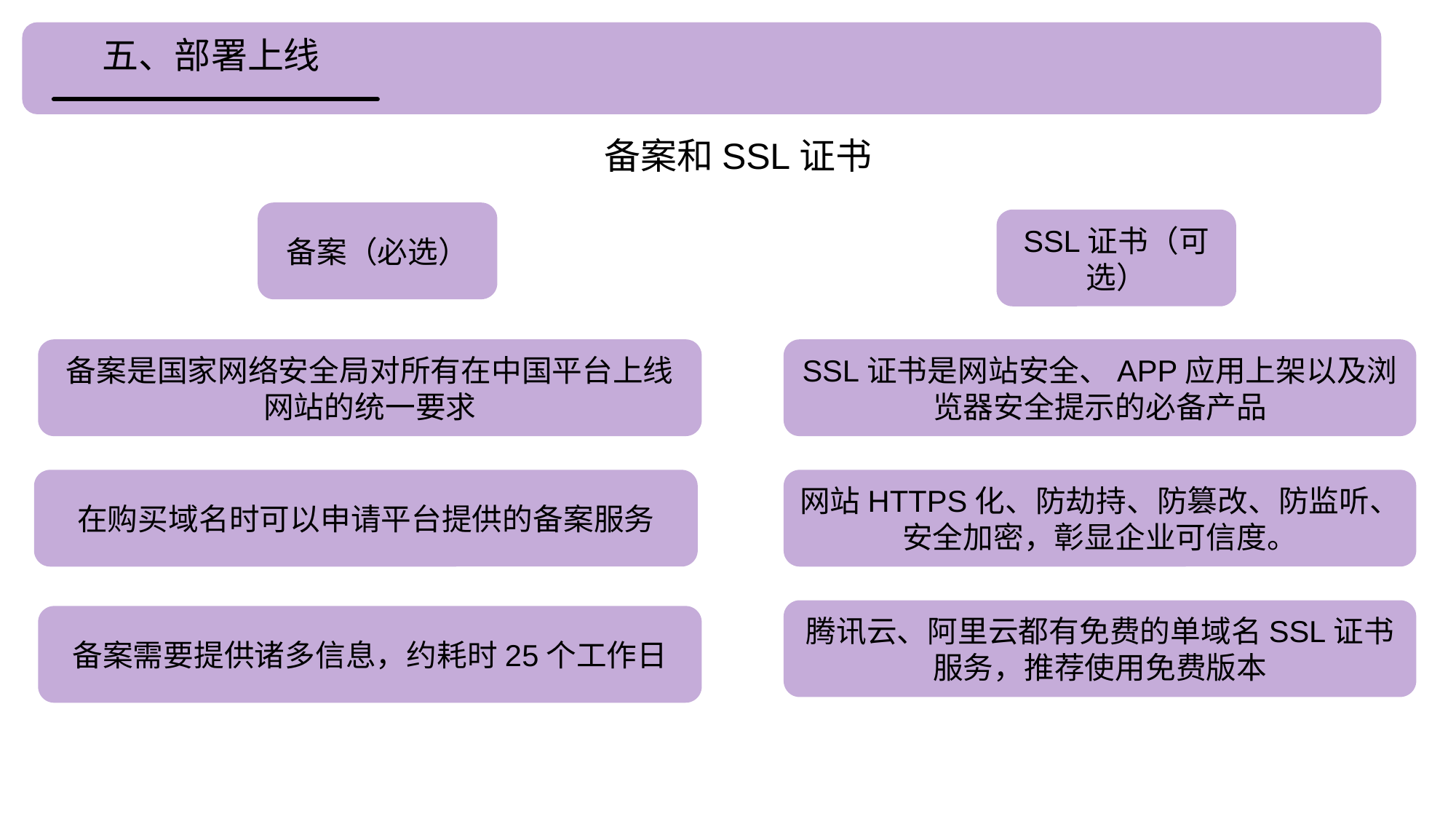

五、部署上线

备案和SSL证书
备案（必选）
SSL证书（可选）
备案是国家网络安全局对所有在中国平台上线网站的统一要求
SSL证书是网站安全、APP应用上架以及浏览器安全提示的必备产品

在购买域名时可以申请平台提供的备案服务

网站HTTPS化、防劫持、防篡改、防监听、安全加密，彰显企业可信度。
腾讯云、阿里云都有免费的单域名SSL证书服务，推荐使用免费版本
备案需要提供诸多信息，约耗时25个工作日